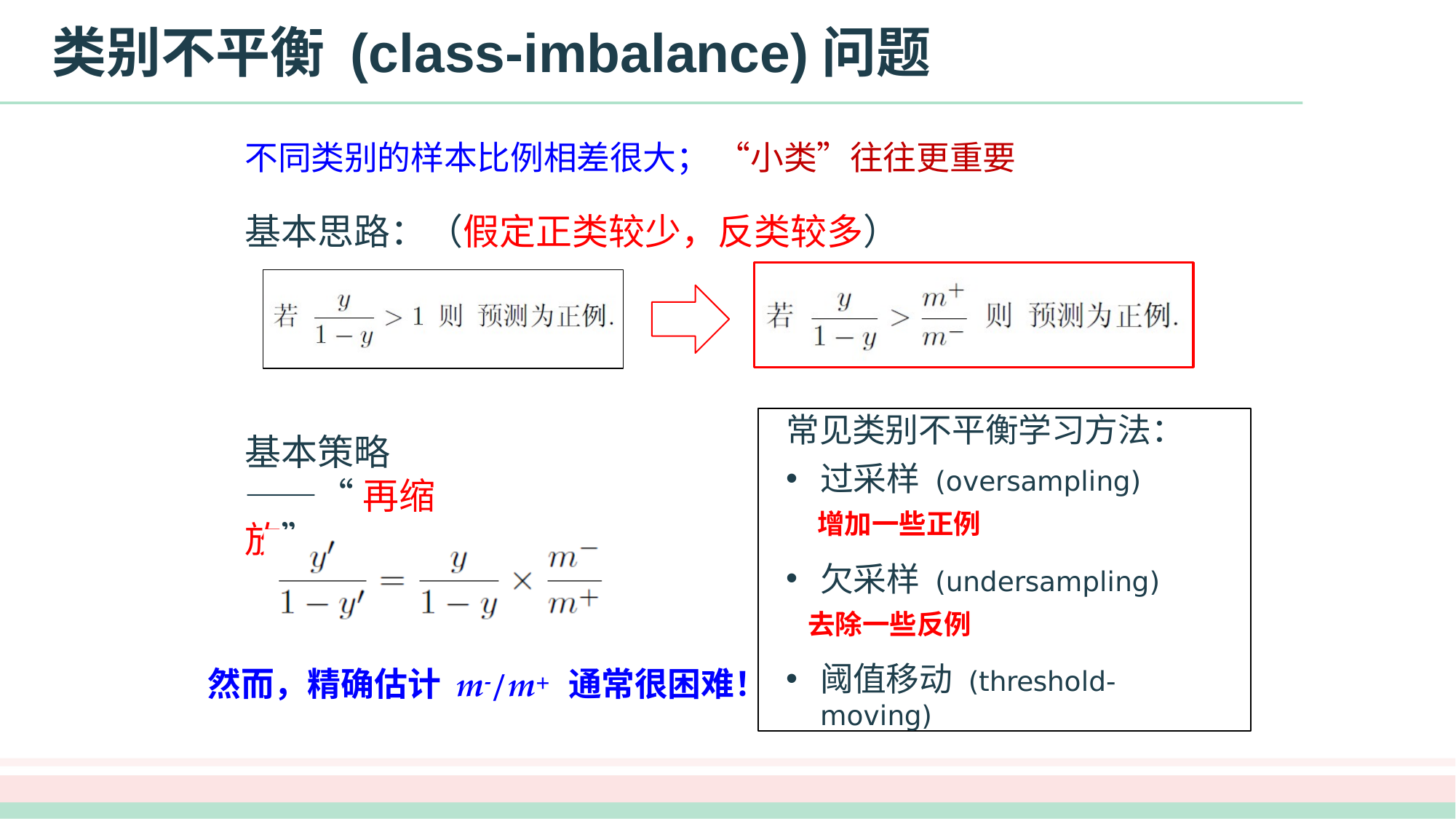

# 类别不平衡 (class-imbalance)问题
不同类别的样本比例相差很大； “小类”往往更重要

基本思路：（假定正类较少，反类较多）

常见类别不平衡学习方法：
过采样 (oversampling)
    增加一些正例
欠采样 (undersampling)
       去除一些反例
阈值移动 (threshold-moving)
基本策略
——“再缩放”(rescaling)：

然而，精确估计 m-/m+  通常很困难！